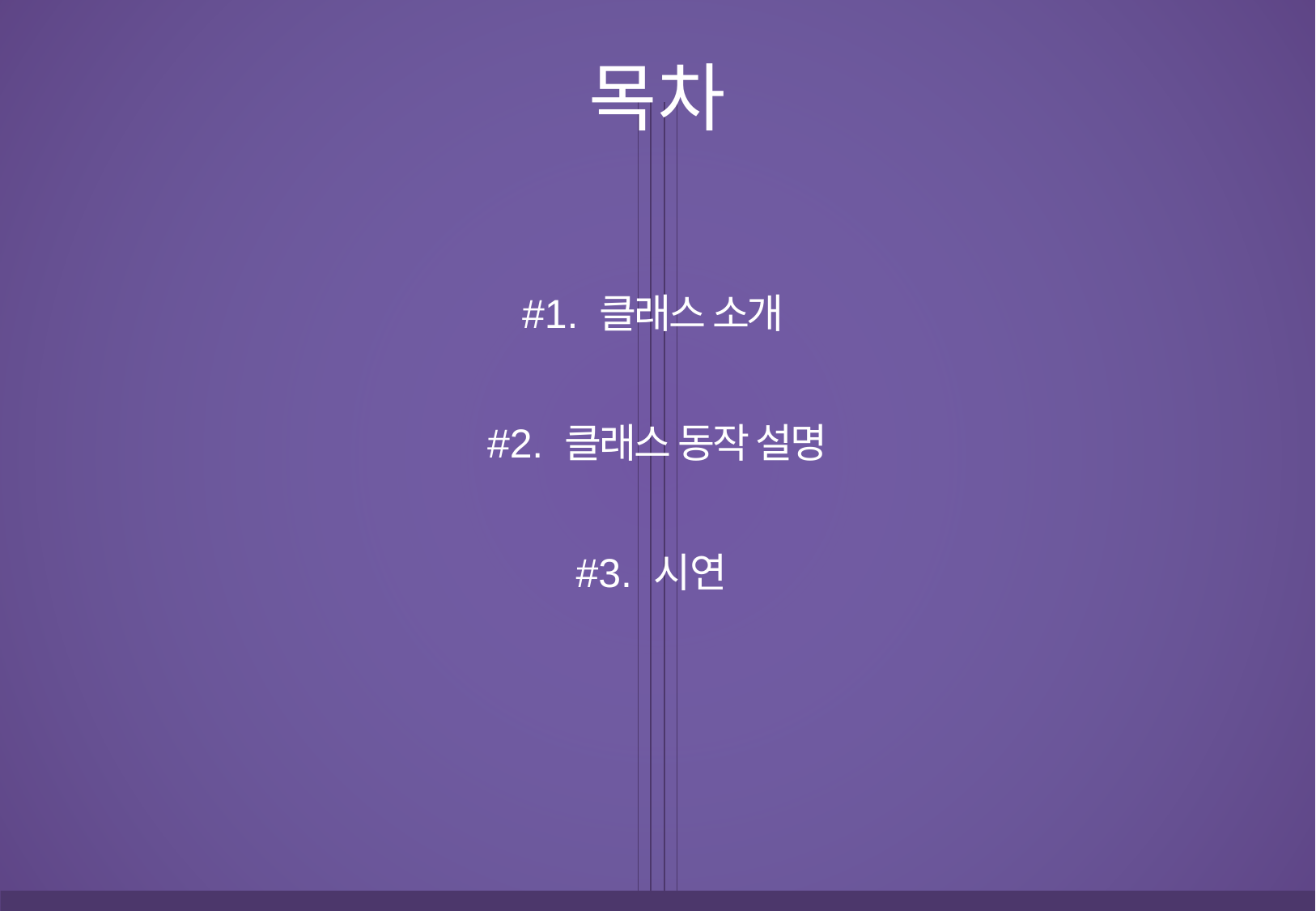

목차
#1. 클래스 소개
#2. 클래스 동작 설명
#3. 시연